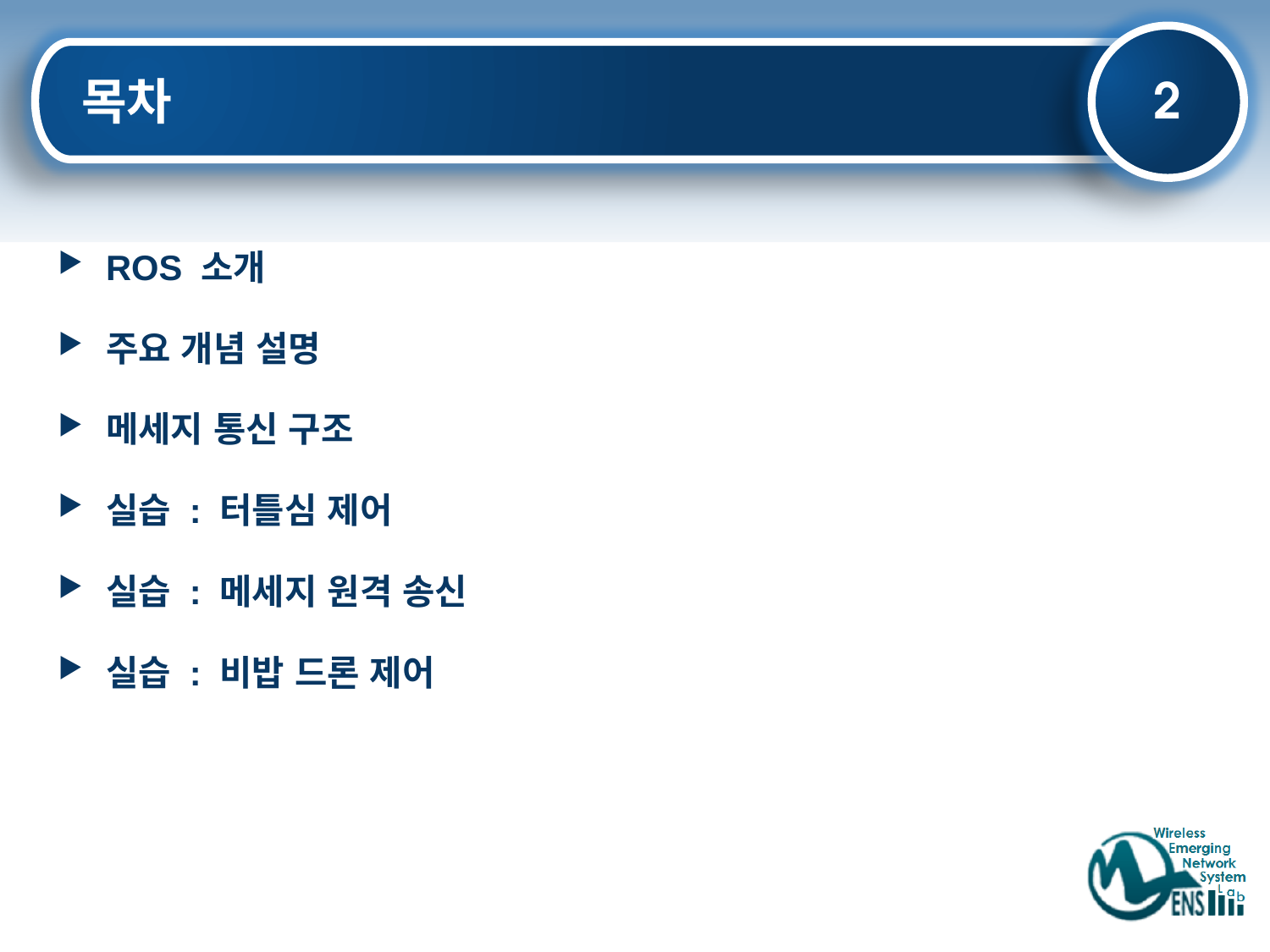

2
# 목차
ROS 소개
주요 개념 설명
메세지 통신 구조
실습 : 터틀심 제어
실습 : 메세지 원격 송신
실습 : 비밥 드론 제어